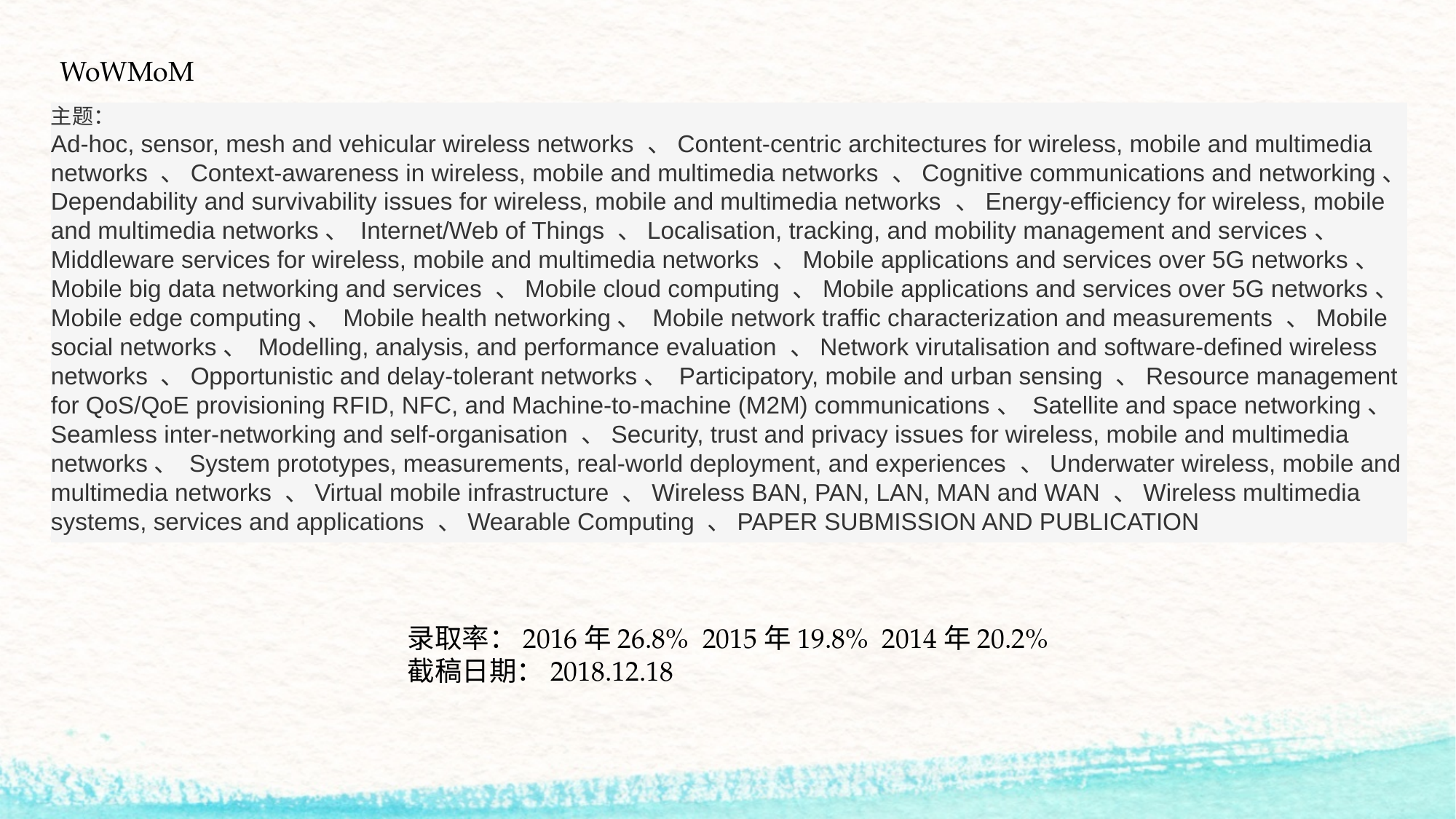

WoWMoM
主题：
Ad-hoc, sensor, mesh and vehicular wireless networks 、Content-centric architectures for wireless, mobile and multimedia networks 、Context-awareness in wireless, mobile and multimedia networks 、Cognitive communications and networking、 Dependability and survivability issues for wireless, mobile and multimedia networks 、Energy-efficiency for wireless, mobile and multimedia networks、 Internet/Web of Things 、Localisation, tracking, and mobility management and services、 Middleware services for wireless, mobile and multimedia networks 、Mobile applications and services over 5G networks、 Mobile big data networking and services 、Mobile cloud computing 、Mobile applications and services over 5G networks、 Mobile edge computing、 Mobile health networking、 Mobile network traffic characterization and measurements 、Mobile social networks、 Modelling, analysis, and performance evaluation 、Network virutalisation and software-defined wireless networks 、Opportunistic and delay-tolerant networks、 Participatory, mobile and urban sensing 、Resource management for QoS/QoE provisioning RFID, NFC, and Machine-to-machine (M2M) communications、 Satellite and space networking、 Seamless inter-networking and self-organisation 、Security, trust and privacy issues for wireless, mobile and multimedia networks、 System prototypes, measurements, real-world deployment, and experiences 、Underwater wireless, mobile and multimedia networks 、Virtual mobile infrastructure 、Wireless BAN, PAN, LAN, MAN and WAN 、Wireless multimedia systems, services and applications 、Wearable Computing 、PAPER SUBMISSION AND PUBLICATION
录取率：2016年26.8%  2015年19.8%  2014年20.2%
截稿日期：2018.12.18